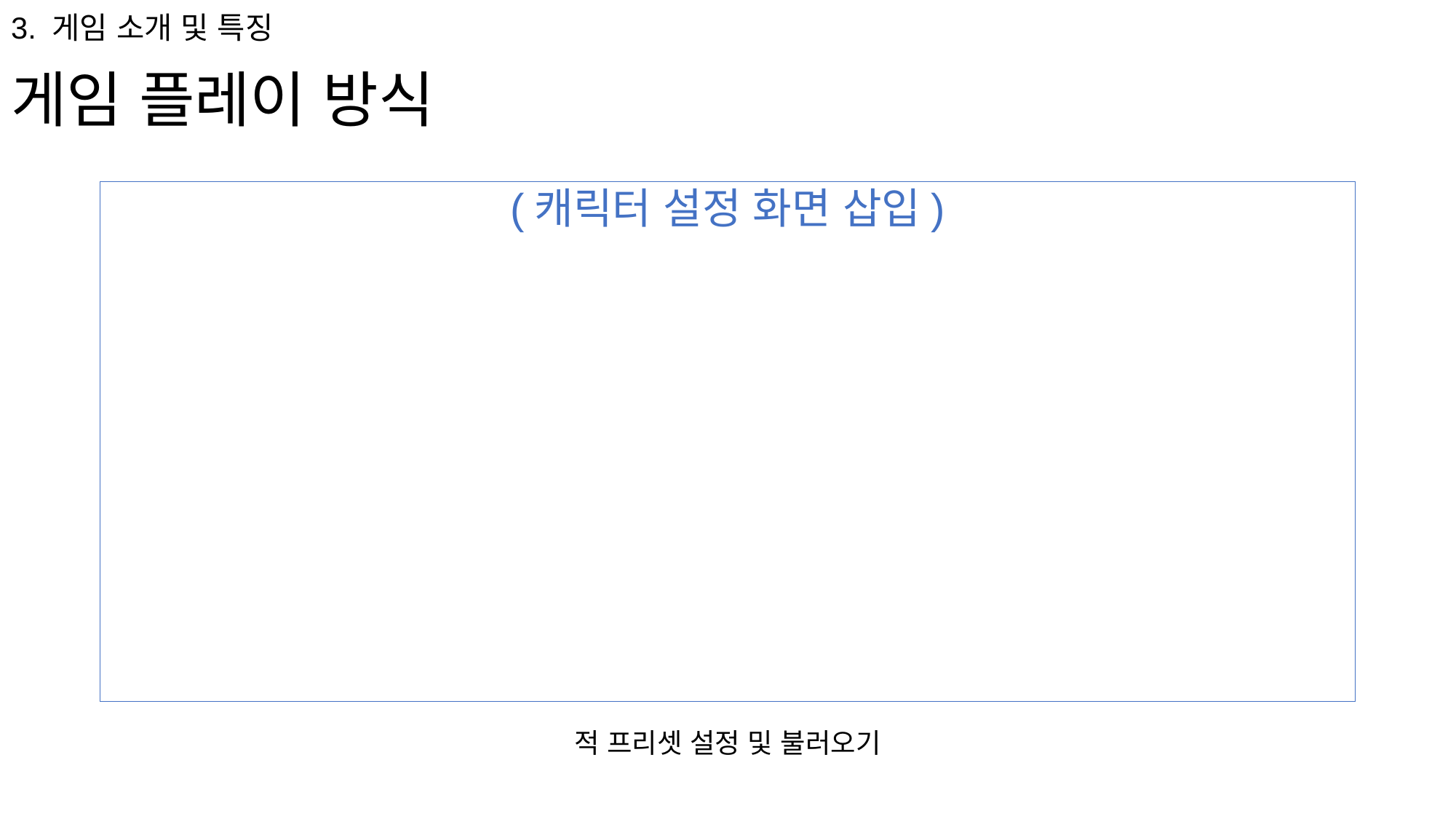

3. 게임 소개 및 특징
게임 플레이 방식
(캐릭터 설정 화면 삽입)
적 프리셋 설정 및 불러오기